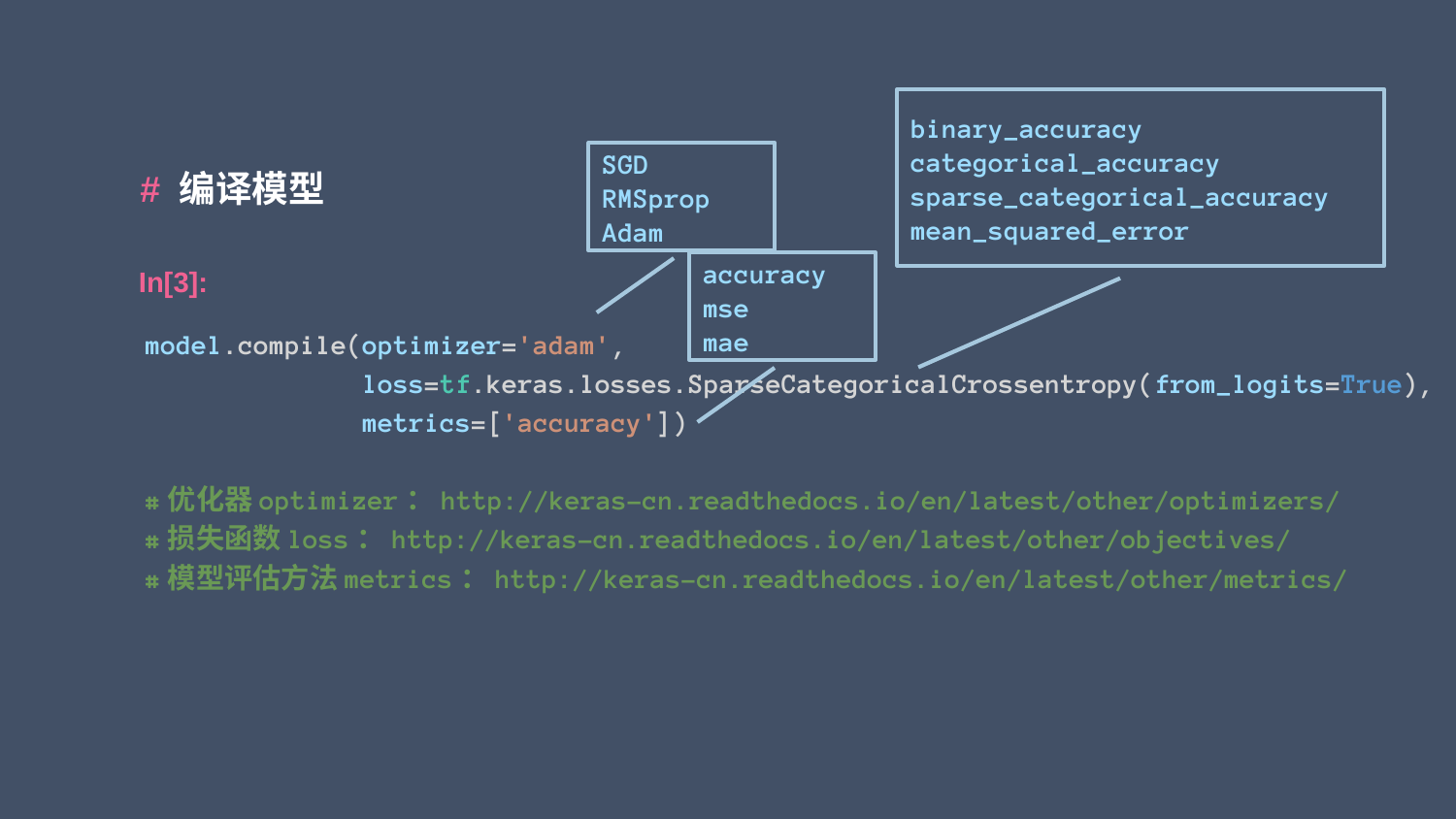

binary_accuracy
categorical_accuracy
sparse_categorical_accuracy
mean_squared_error
SGD
RMSprop
Adam
# 编译模型
accuracy
mse
mae
In[3]:
model.compile(optimizer='adam',
              loss=tf.keras.losses.SparseCategoricalCrossentropy(from_logits=True),
              metrics=['accuracy'])

#优化器optimizer：http://keras-cn.readthedocs.io/en/latest/other/optimizers/
#损失函数loss：http://keras-cn.readthedocs.io/en/latest/other/objectives/
#模型评估方法metrics：http://keras-cn.readthedocs.io/en/latest/other/metrics/